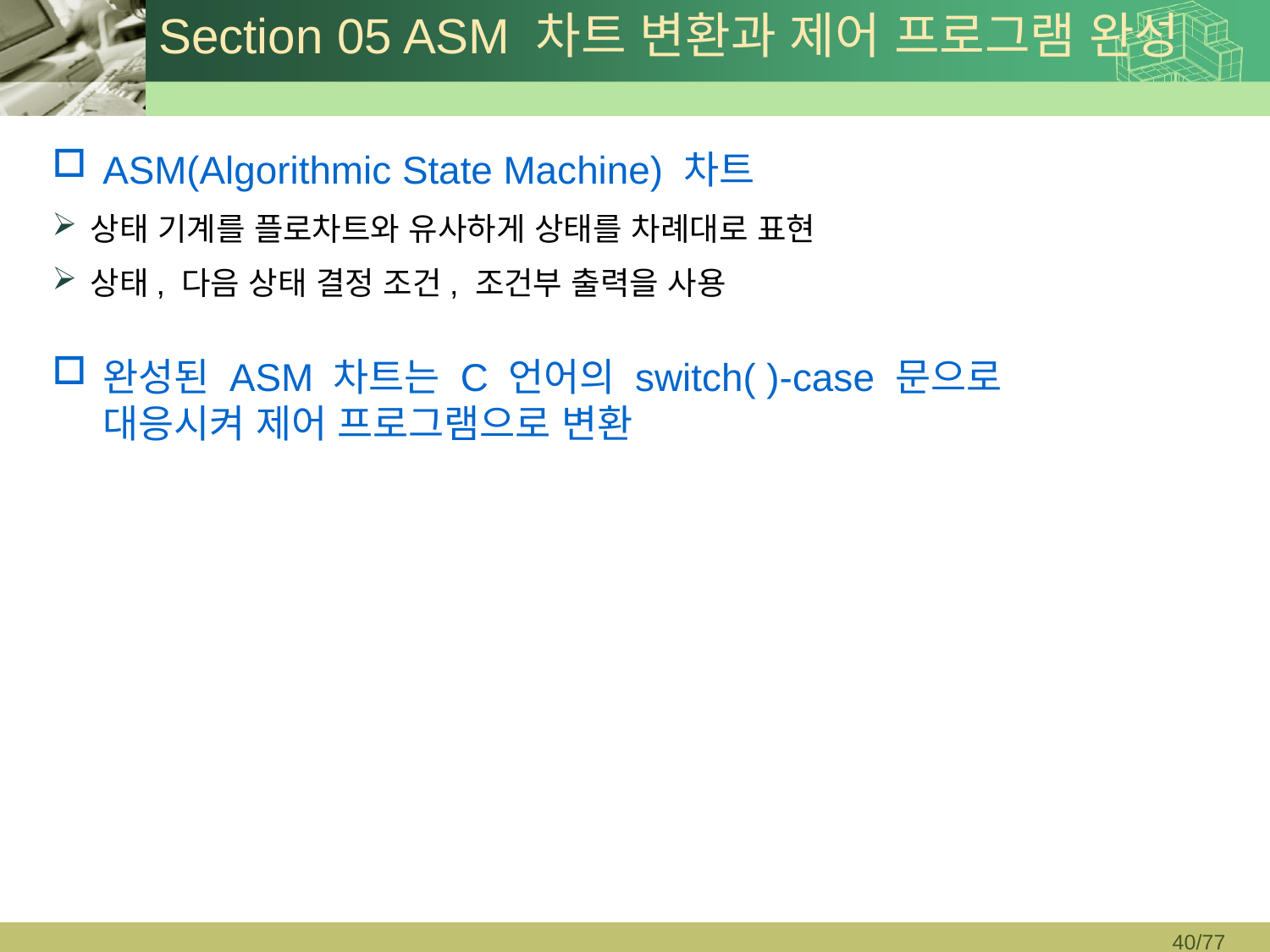

# Section 05 ASM 차트 변환과 제어 프로그램 완성
ASM(Algorithmic State Machine) 차트
상태 기계를 플로차트와 유사하게 상태를 차례대로 표현
상태, 다음 상태 결정 조건, 조건부 출력을 사용
완성된 ASM 차트는 C 언어의 switch( )-case 문으로
대응시켜 제어 프로그램으로 변환